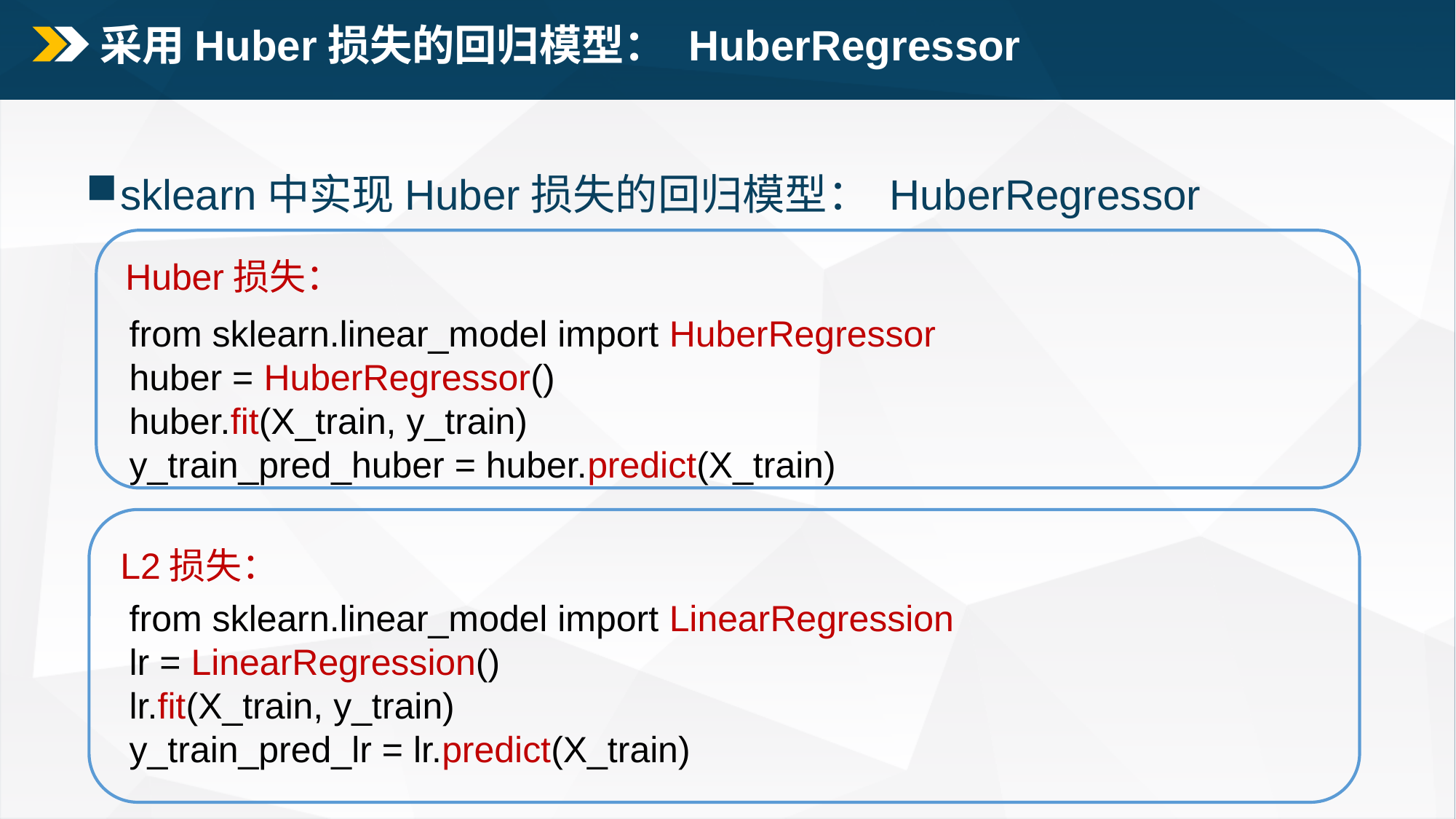

# 采用Huber损失的回归模型： HuberRegressor
sklearn中实现Huber损失的回归模型： HuberRegressor

Huber损失：
from sklearn.linear_model import HuberRegressor
huber = HuberRegressor()
huber.fit(X_train, y_train)
y_train_pred_huber = huber.predict(X_train)

L2损失：
from sklearn.linear_model import LinearRegression
lr = LinearRegression()
lr.fit(X_train, y_train)
y_train_pred_lr = lr.predict(X_train)